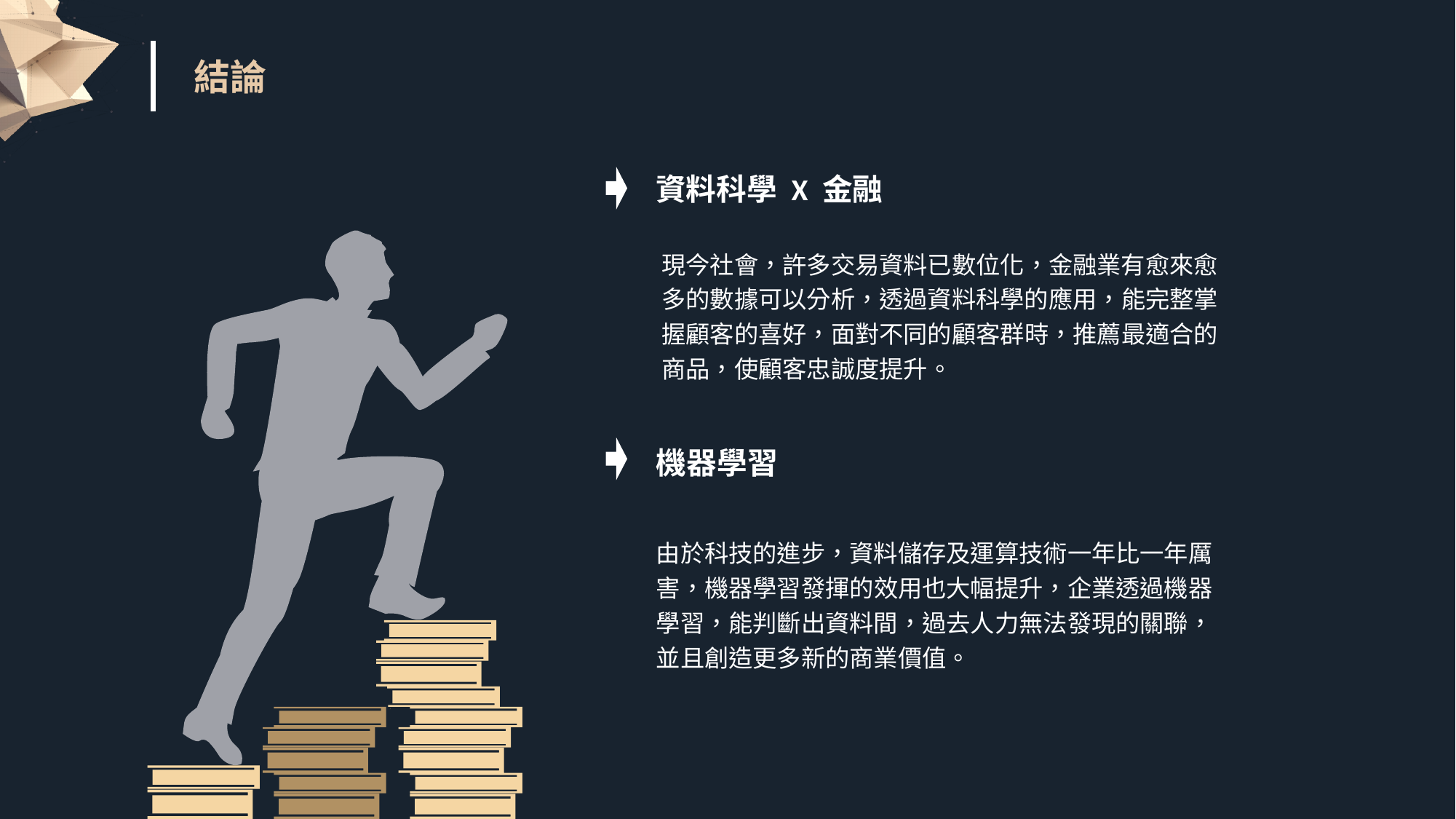

結論
資料科學 X 金融

現今社會，許多交易資料已數位化，金融業有愈來愈多的數據可以分析，透過資料科學的應用，能完整掌握顧客的喜好，面對不同的顧客群時，推薦最適合的商品，使顧客忠誠度提升。
e7d195523061f1c021b92b3d25e54ab5e788c0576048880950C3AFFA1066A7153250F1349197BA8C5246BA9D557EC0274B8DA272D2431748978789E76D2CD7D1F11E7447C1D163F5D9CA1CD35DC7B6F05A820A97FDDF78B8B8BFE74AECA721B077467AC650AC57D19B30C280006E62E923C6A231670E79842A5D2E9085D53A376E5BC0884553BF78D09B8D3066C2C944

機器學習

由於科技的進步，資料儲存及運算技術一年比一年厲害，機器學習發揮的效用也大幅提升，企業透過機器學習，能判斷出資料間，過去人力無法發現的關聯，並且創造更多新的商業價值。